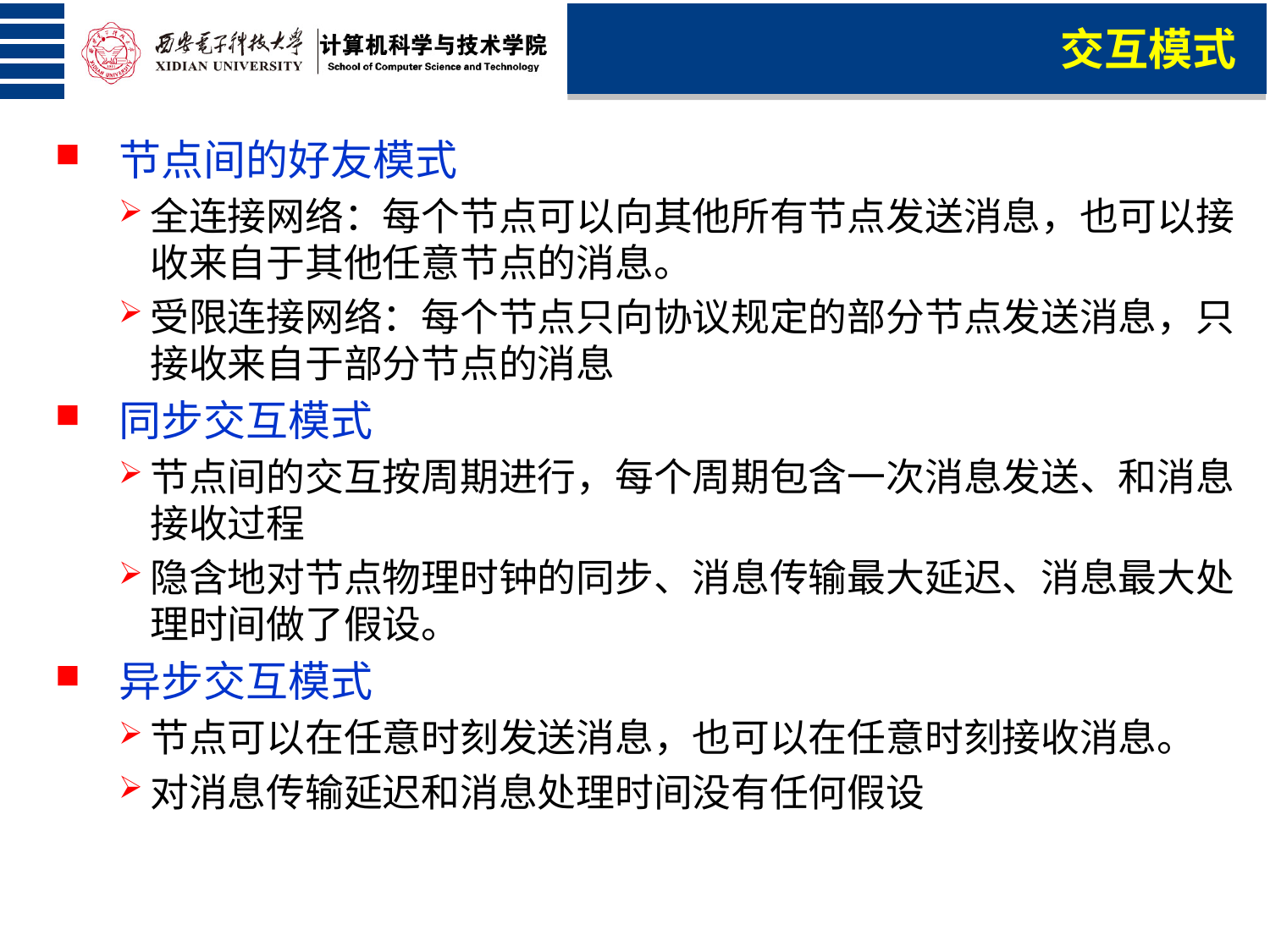

交互模式
节点间的好友模式
全连接网络：每个节点可以向其他所有节点发送消息，也可以接收来自于其他任意节点的消息。
受限连接网络：每个节点只向协议规定的部分节点发送消息，只接收来自于部分节点的消息
同步交互模式
节点间的交互按周期进行，每个周期包含一次消息发送、和消息接收过程
隐含地对节点物理时钟的同步、消息传输最大延迟、消息最大处理时间做了假设。
异步交互模式
节点可以在任意时刻发送消息，也可以在任意时刻接收消息。
对消息传输延迟和消息处理时间没有任何假设